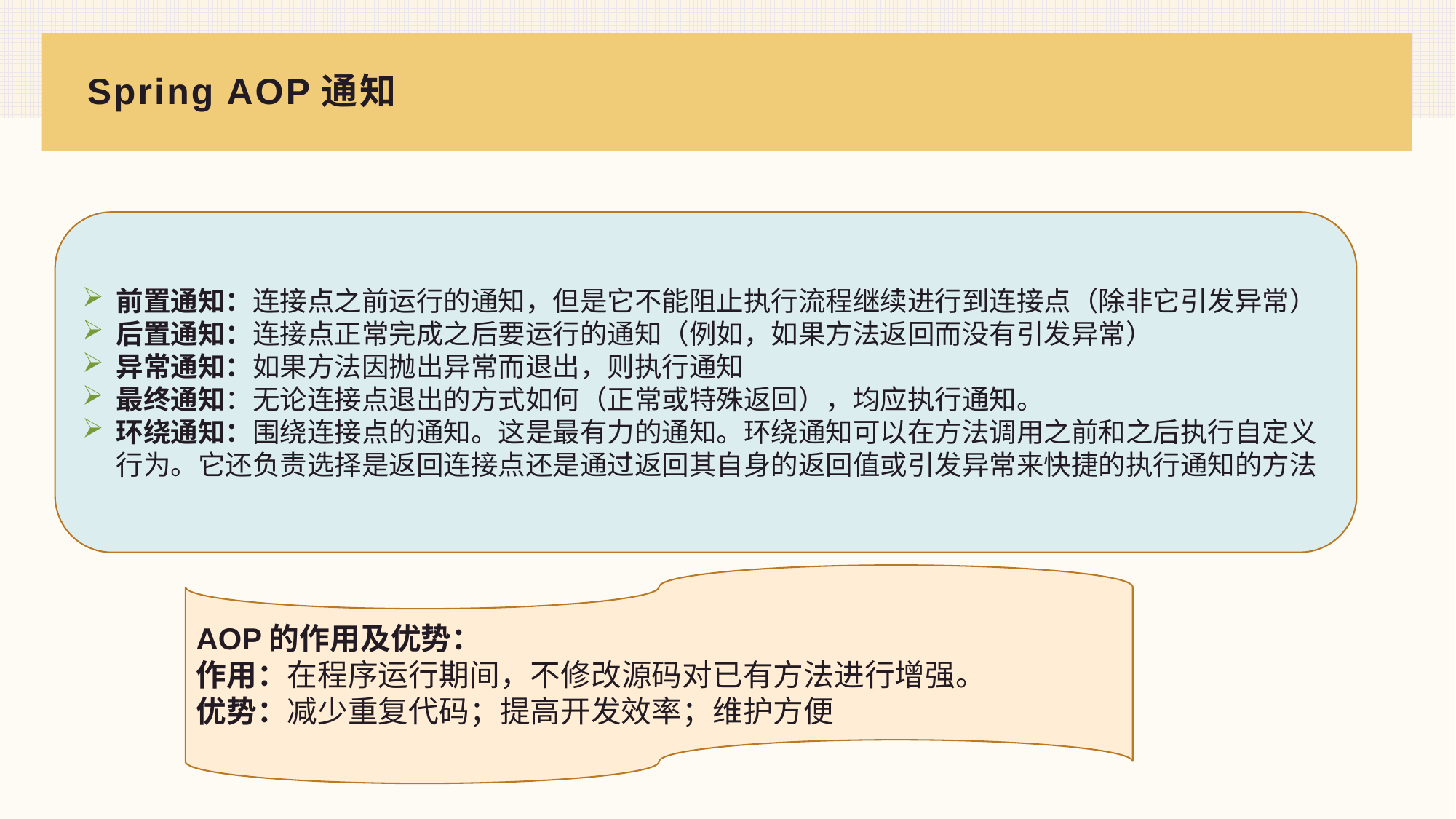

# Spring AOP通知
前置通知：连接点之前运行的通知，但是它不能阻止执行流程继续进行到连接点（除非它引发异常）
后置通知：连接点正常完成之后要运行的通知（例如，如果方法返回而没有引发异常）
异常通知：如果方法因抛出异常而退出，则执行通知
最终通知：无论连接点退出的方式如何（正常或特殊返回），均应执行通知。
环绕通知：围绕连接点的通知。这是最有力的通知。环绕通知可以在方法调用之前和之后执行自定义行为。它还负责选择是返回连接点还是通过返回其自身的返回值或引发异常来快捷的执行通知的方法
AOP的作用及优势：
作用：在程序运行期间，不修改源码对已有方法进行增强。
优势：减少重复代码；提高开发效率；维护方便